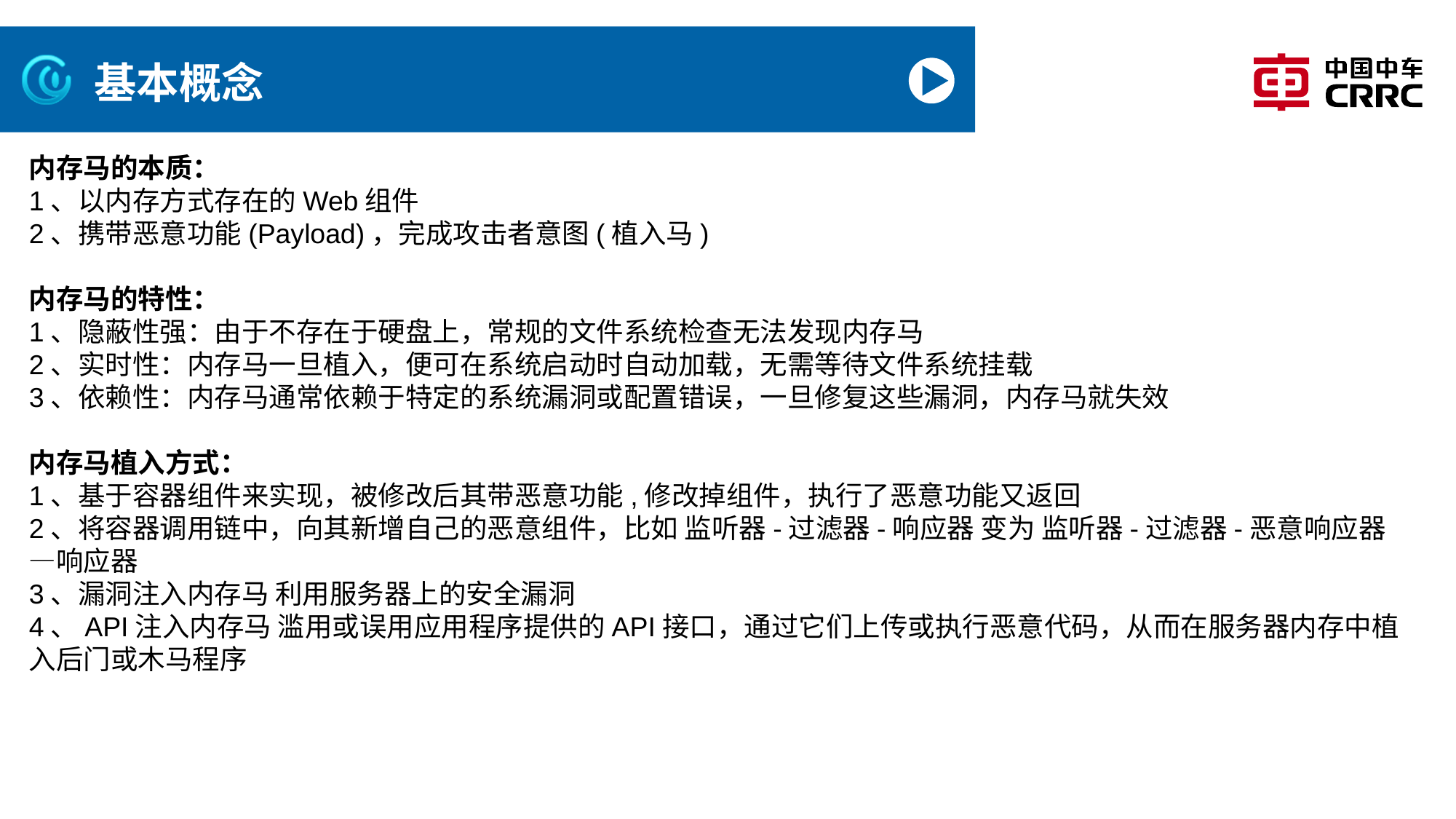

# 基本概念
内存马的本质：
1、以内存方式存在的Web组件
2、携带恶意功能(Payload)，完成攻击者意图(植入马)

内存马的特性：
1、隐蔽性强：由于不存在于硬盘上，常规的文件系统检查无法发现内存马
2、实时性：内存马一旦植入，便可在系统启动时自动加载，无需等待文件系统挂载
3、依赖性：内存马通常依赖于特定的系统漏洞或配置错误，一旦修复这些漏洞，内存马就失效

内存马植入方式：
​1、基于容器组件来实现，被修改后其带恶意功能,修改掉组件，执行了恶意功能又返回
​2、将容器调用链中，向其新增自己的恶意组件，比如 监听器-过滤器-响应器 变为 监听器-过滤器-恶意响应器—响应器
​3、漏洞注入内存马 利用服务器上的安全漏洞
​4、API注入内存马 滥用或误用应用程序提供的API接口，通过它们上传或执行恶意代码，从而在服务器内存中植入后门或木马程序

3